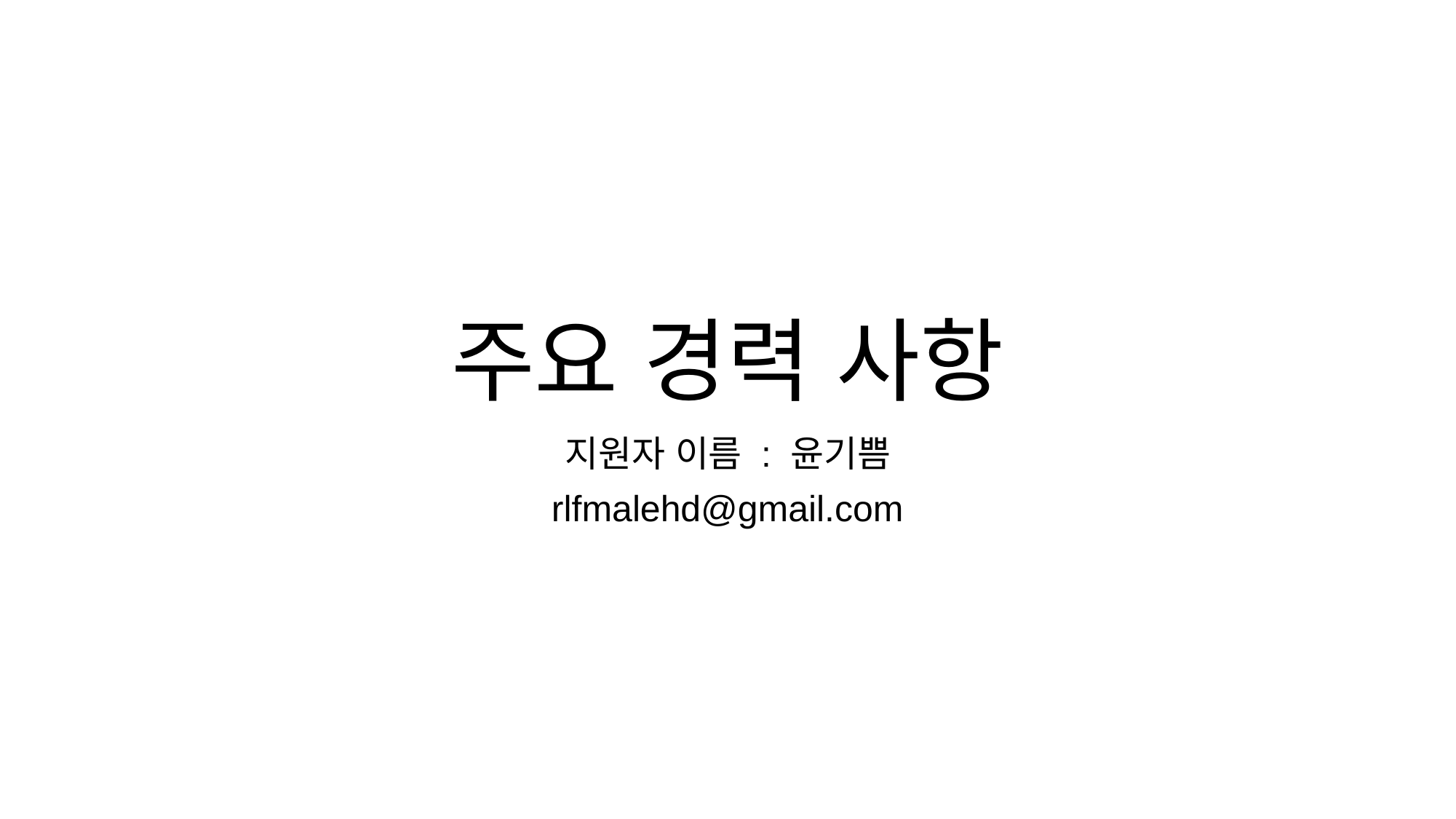

# 주요 경력 사항
지원자 이름 : 윤기쁨
rlfmalehd@gmail.com